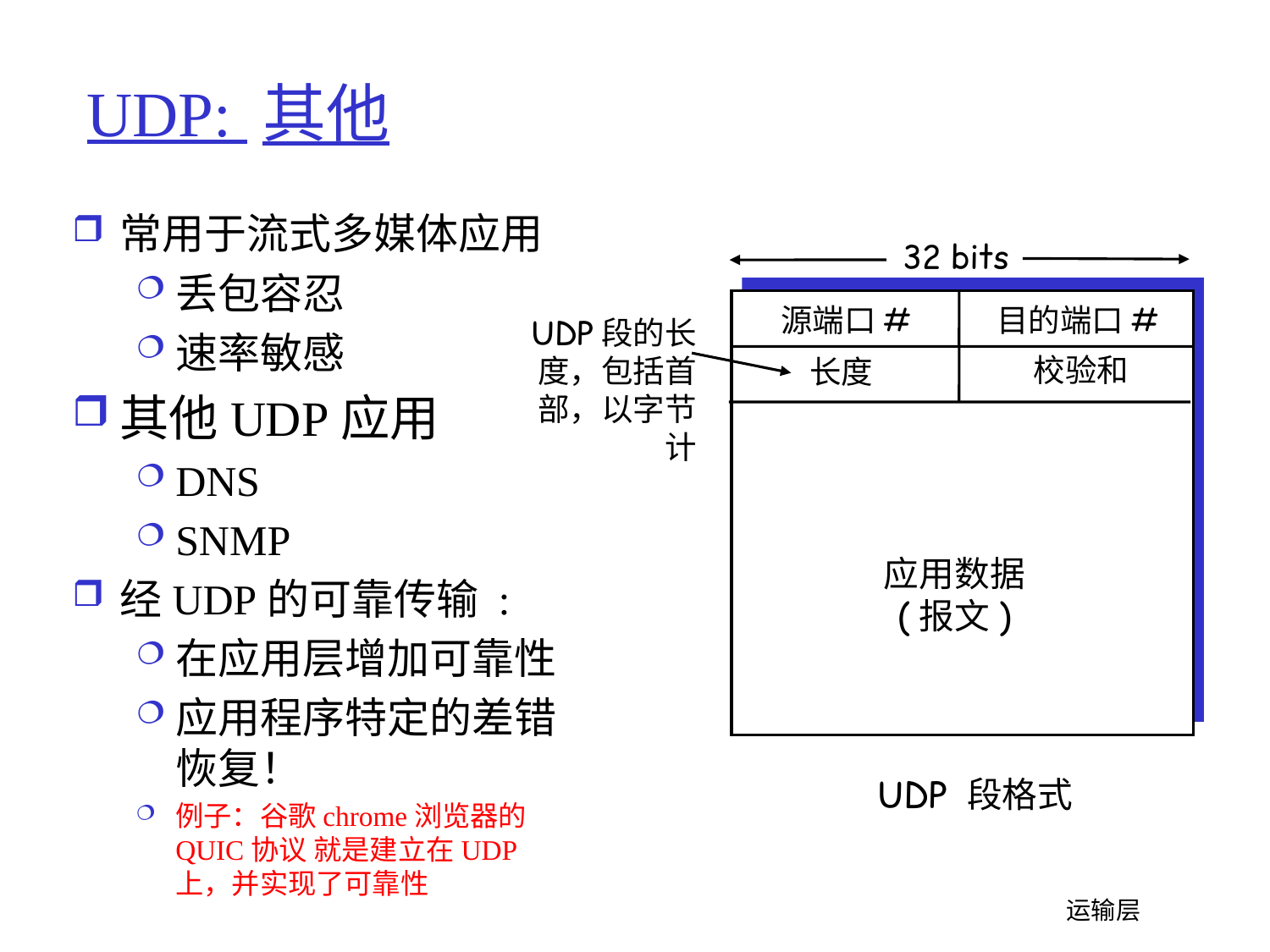

# UDP: 其他
常用于流式多媒体应用
丢包容忍
速率敏感
其他UDP应用
DNS
SNMP
经UDP的可靠传输 :
在应用层增加可靠性
应用程序特定的差错恢复！
例子：谷歌chrome浏览器的QUIC协议 就是建立在UDP上，并实现了可靠性
32 bits

源端口#
目的端口#
UDP段的长度，包括首部，以字节计
校验和
长度

应用数据
(报文)
UDP 段格式
 运输层
25